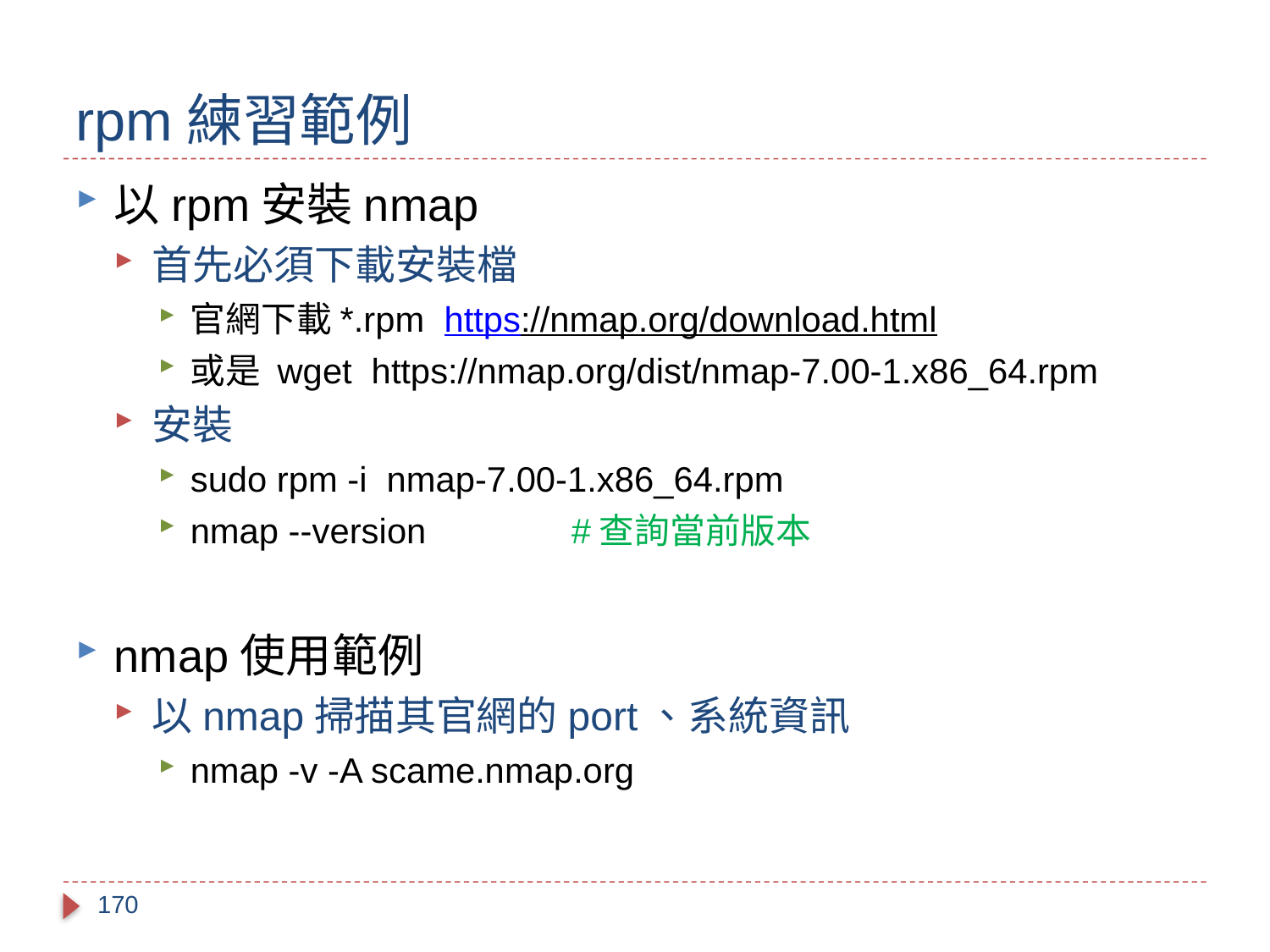

# rpm練習範例
以rpm安裝nmap
首先必須下載安裝檔
官網下載*.rpm  https://nmap.org/download.html
或是 wget  https://nmap.org/dist/nmap-7.00-1.x86_64.rpm
安裝
sudo rpm -i  nmap-7.00-1.x86_64.rpm
nmap --version 		#查詢當前版本

nmap使用範例
以nmap掃描其官網的port、系統資訊
nmap -v -A scame.nmap.org
170